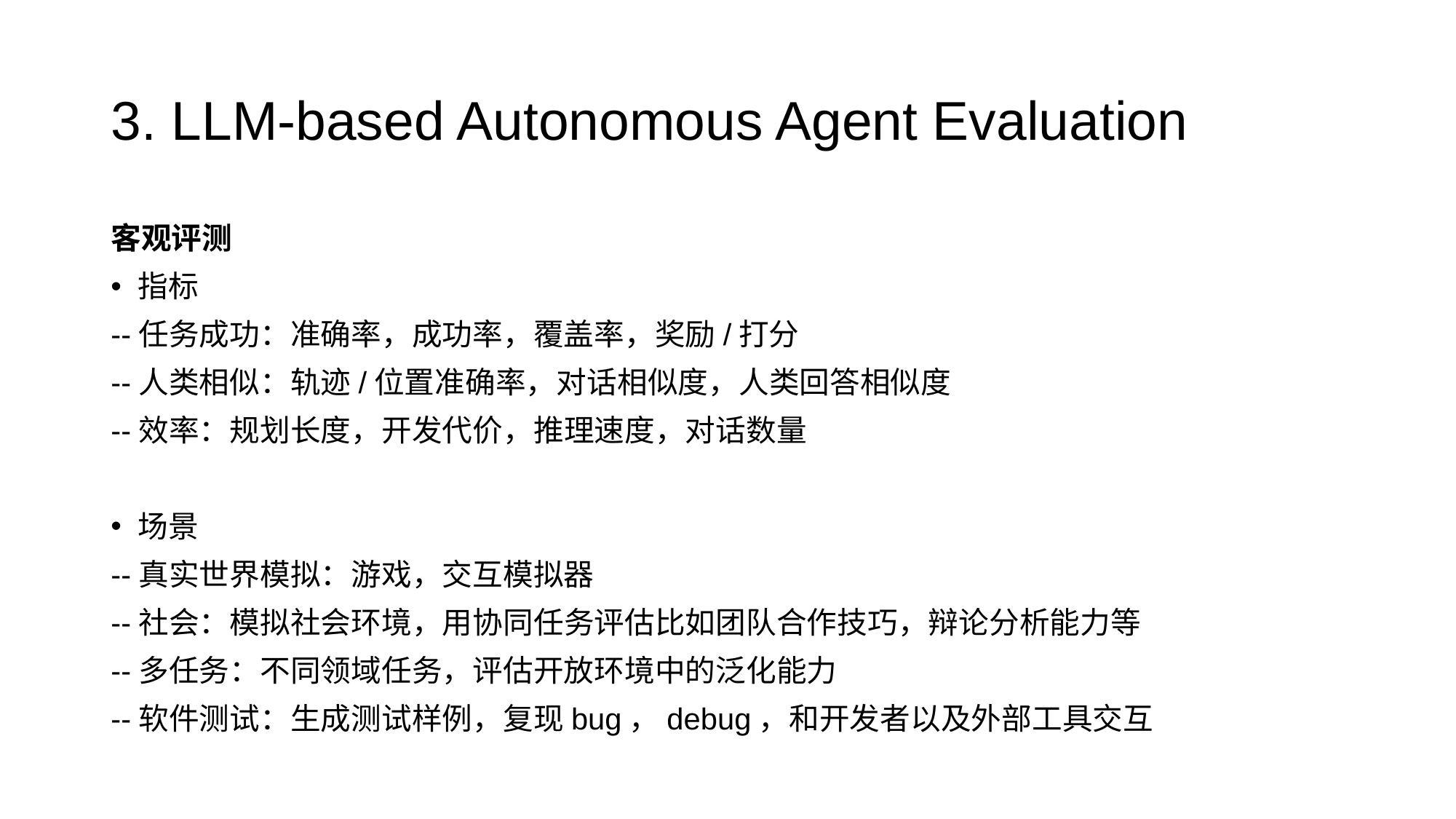

# 3. LLM-based Autonomous Agent Evaluation
客观评测
指标
--任务成功：准确率，成功率，覆盖率，奖励/打分
--人类相似：轨迹/位置准确率，对话相似度，人类回答相似度
--效率：规划长度，开发代价，推理速度，对话数量

场景
--真实世界模拟：游戏，交互模拟器
--社会：模拟社会环境，用协同任务评估比如团队合作技巧，辩论分析能力等
--多任务：不同领域任务，评估开放环境中的泛化能力
--软件测试：生成测试样例，复现bug，debug，和开发者以及外部工具交互